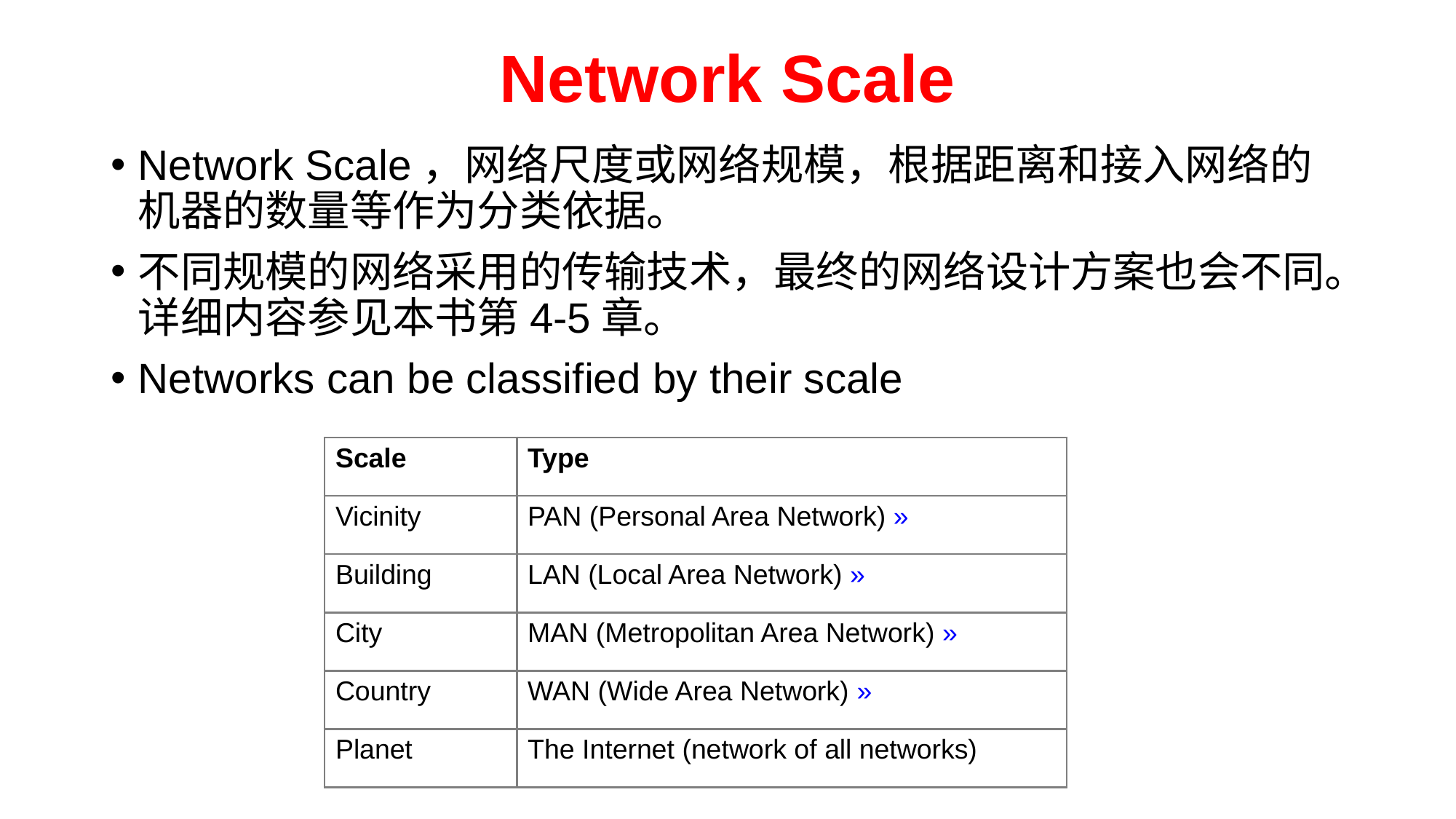

# Network Scale
Network Scale，网络尺度或网络规模，根据距离和接入网络的机器的数量等作为分类依据。
不同规模的网络采用的传输技术，最终的网络设计方案也会不同。详细内容参见本书第4-5章。
Networks can be classified by their scale

| Scale | Type |
| --- | --- |
| Vicinity | PAN (Personal Area Network) » |
| Building | LAN (Local Area Network) » |
| City | MAN (Metropolitan Area Network) » |
| Country | WAN (Wide Area Network) » |
| Planet | The Internet (network of all networks) |